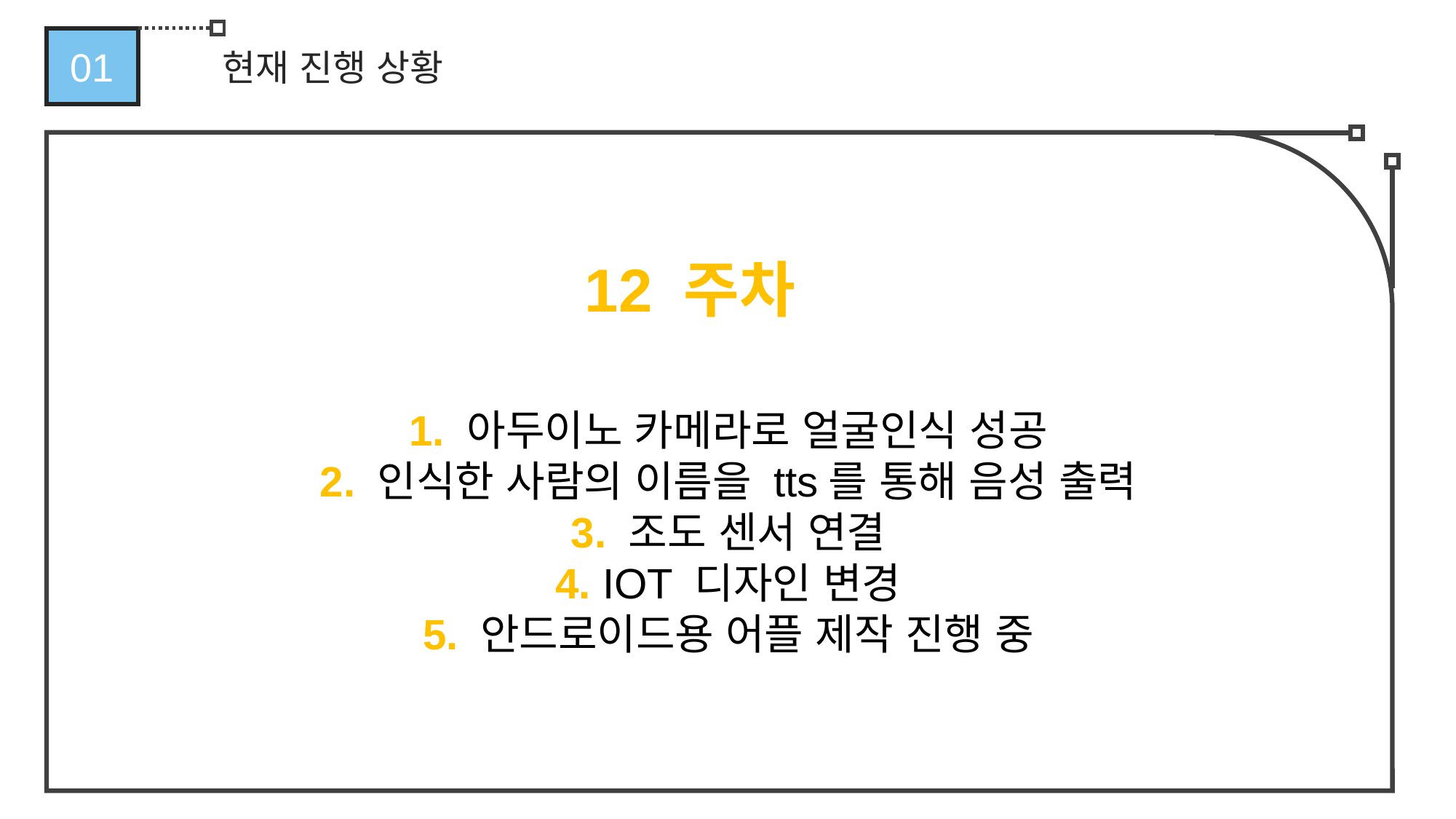

01
현재 진행 상황

파이썬과 연동하여 얼굴 인식 알고리즘을 작성한다.

12 주차
1. 아두이노 카메라로 얼굴인식 성공
2. 인식한 사람의 이름을 tts를 통해 음성 출력
3. 조도 센서 연결
4. IOT 디자인 변경
5. 안드로이드용 어플 제작 진행 중